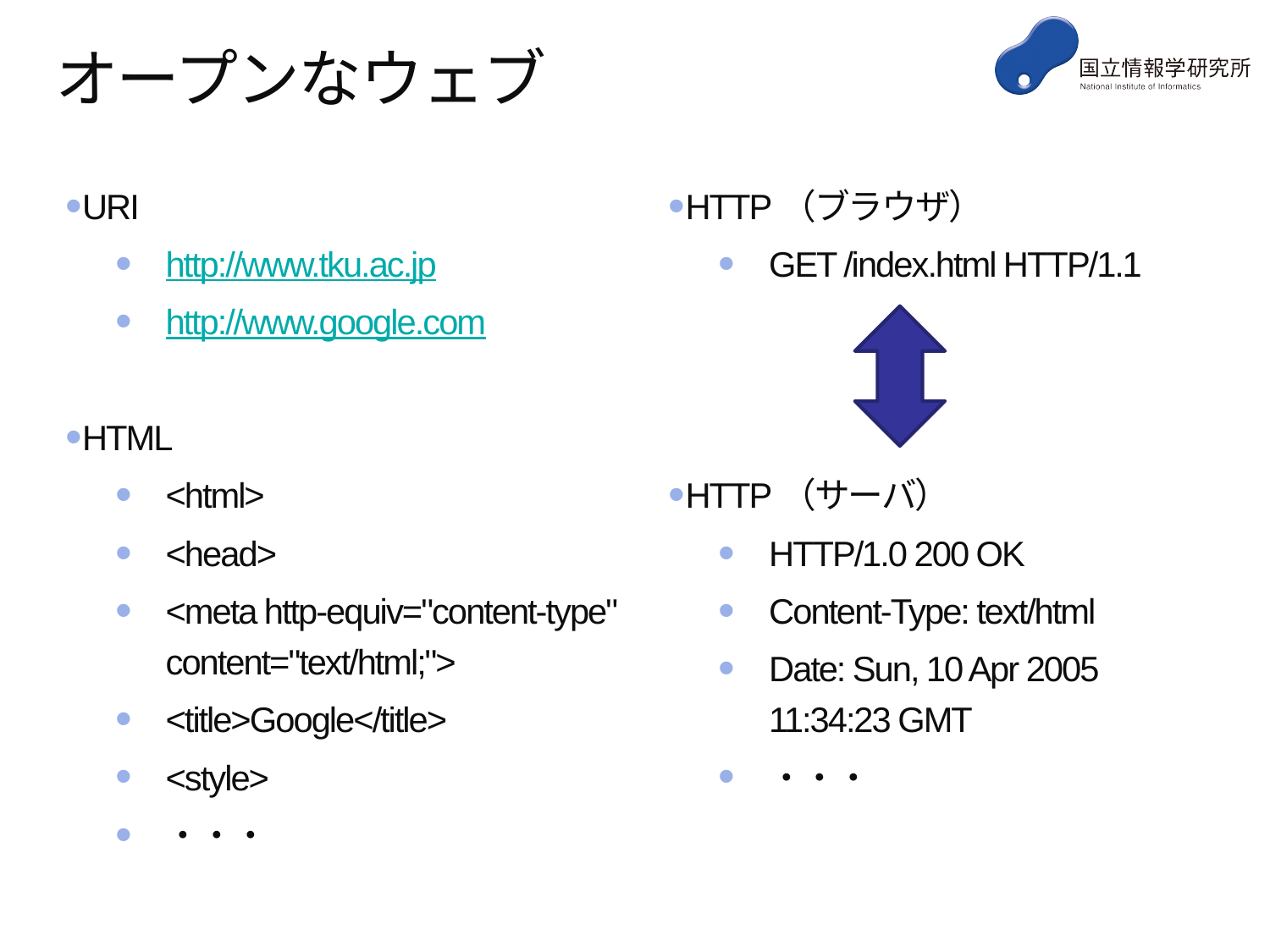

# オープンなウェブ
URI
http://www.tku.ac.jp
http://www.google.com

HTML
<html>
<head>
<meta http-equiv="content-type" content="text/html;">
<title>Google</title>
<style>
・・・
HTTP（ブラウザ）
GET /index.html HTTP/1.1

HTTP（サーバ）
HTTP/1.0 200 OK
Content-Type: text/html
Date: Sun, 10 Apr 2005 11:34:23 GMT
・・・